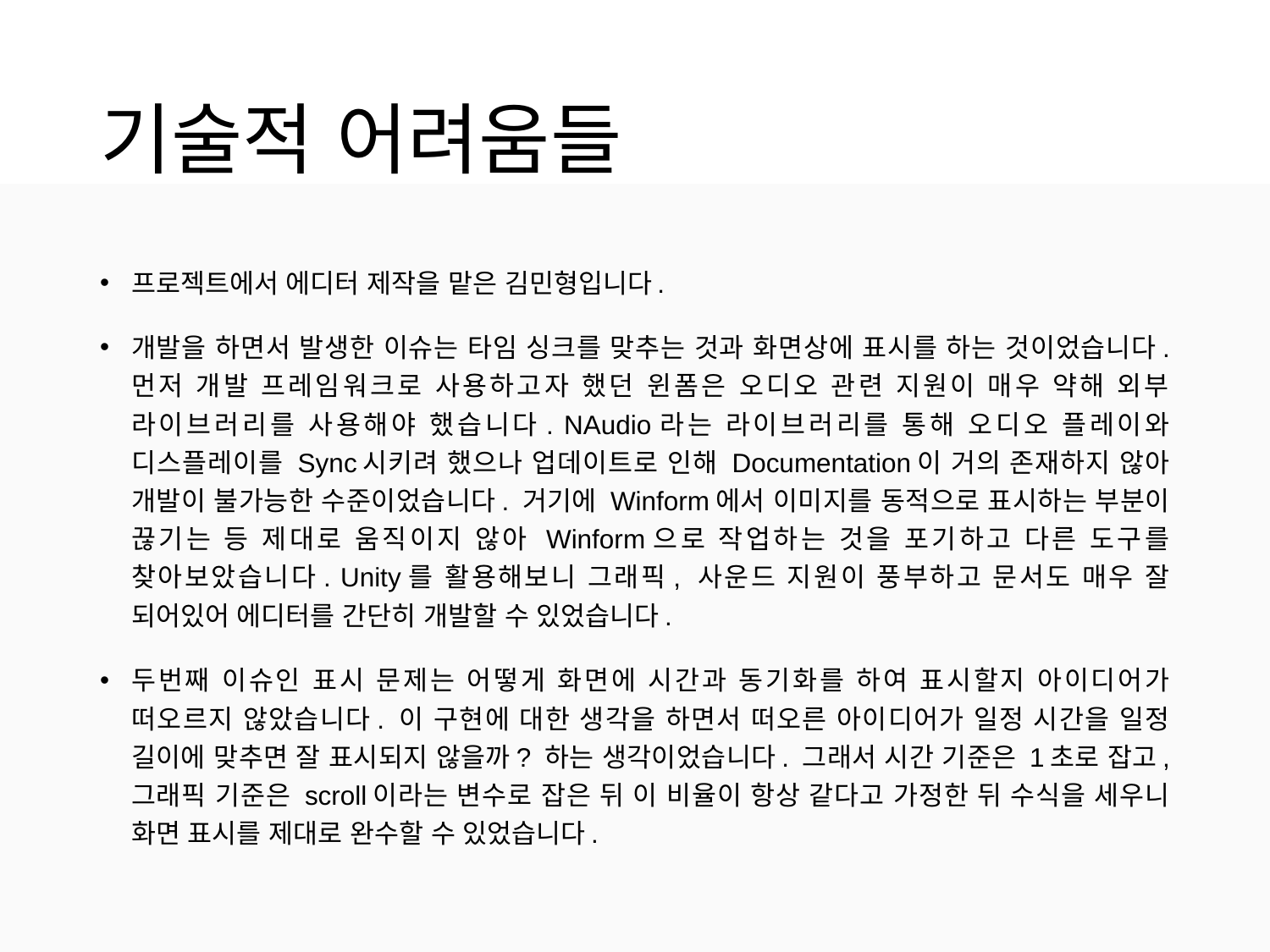

# 기술적 어려움들
프로젝트에서 에디터 제작을 맡은 김민형입니다.
개발을 하면서 발생한 이슈는 타임 싱크를 맞추는 것과 화면상에 표시를 하는 것이었습니다. 먼저 개발 프레임워크로 사용하고자 했던 윈폼은 오디오 관련 지원이 매우 약해 외부 라이브러리를 사용해야 했습니다. NAudio라는 라이브러리를 통해 오디오 플레이와 디스플레이를 Sync시키려 했으나 업데이트로 인해 Documentation이 거의 존재하지 않아 개발이 불가능한 수준이었습니다. 거기에 Winform에서 이미지를 동적으로 표시하는 부분이 끊기는 등 제대로 움직이지 않아 Winform으로 작업하는 것을 포기하고 다른 도구를 찾아보았습니다. Unity를 활용해보니 그래픽, 사운드 지원이 풍부하고 문서도 매우 잘 되어있어 에디터를 간단히 개발할 수 있었습니다.
두번째 이슈인 표시 문제는 어떻게 화면에 시간과 동기화를 하여 표시할지 아이디어가 떠오르지 않았습니다. 이 구현에 대한 생각을 하면서 떠오른 아이디어가 일정 시간을 일정 길이에 맞추면 잘 표시되지 않을까? 하는 생각이었습니다. 그래서 시간 기준은 1초로 잡고, 그래픽 기준은 scroll이라는 변수로 잡은 뒤 이 비율이 항상 같다고 가정한 뒤 수식을 세우니 화면 표시를 제대로 완수할 수 있었습니다.